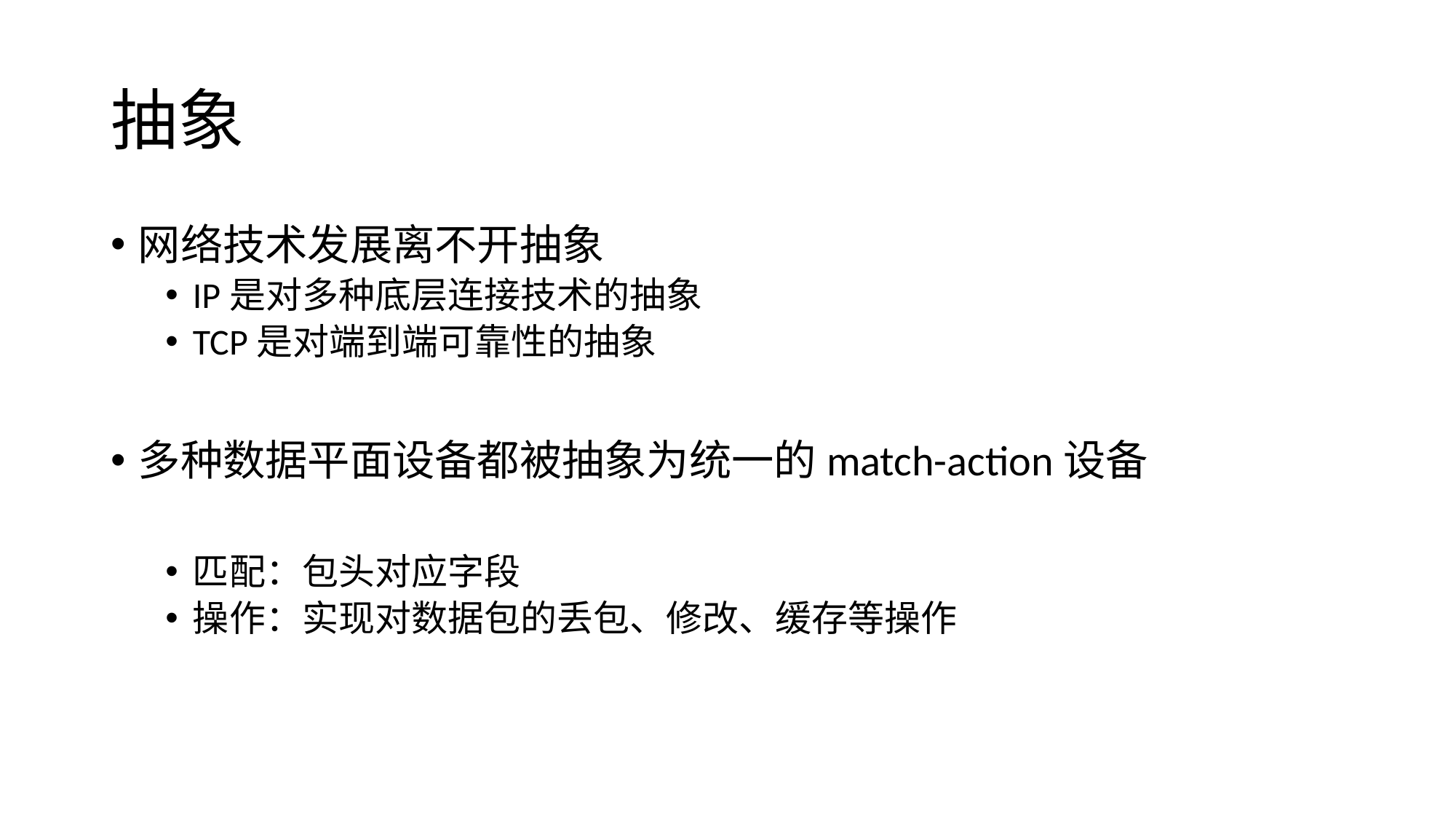

# 抽象
网络技术发展离不开抽象
IP是对多种底层连接技术的抽象
TCP是对端到端可靠性的抽象

多种数据平面设备都被抽象为统一的match-action设备

匹配：包头对应字段
操作：实现对数据包的丢包、修改、缓存等操作